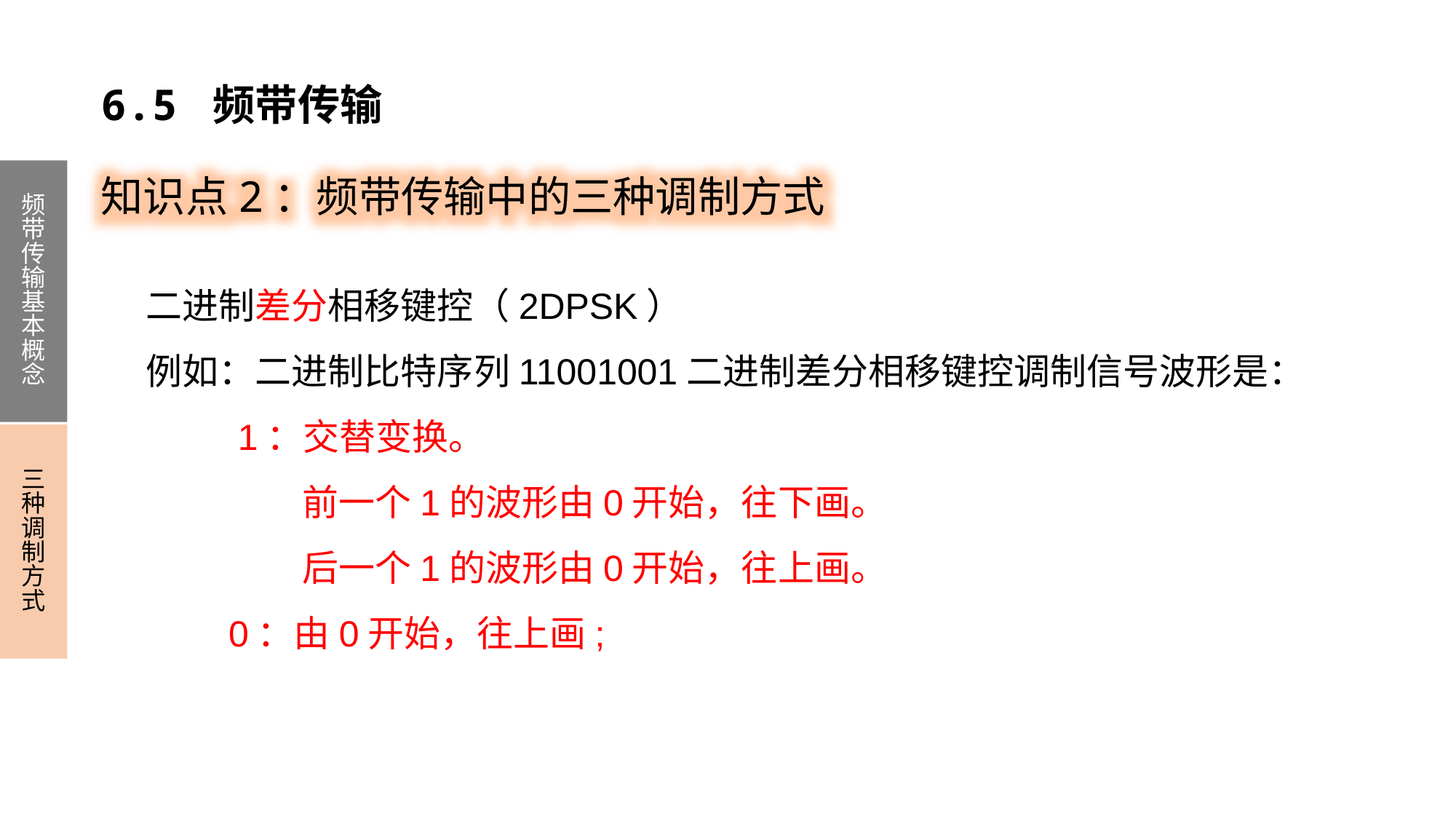

6.5 频带传输
知识点2：频带传输中的三种调制方式
频带传输基本概念
三种调制方式
二进制差分相移键控（2DPSK）
例如：二进制比特序列11001001二进制差分相移键控调制信号波形是：
         1：交替变换。
                  前一个1的波形由0开始，往下画。
                  后一个1的波形由0开始，往上画。
         0：由0开始，往上画;